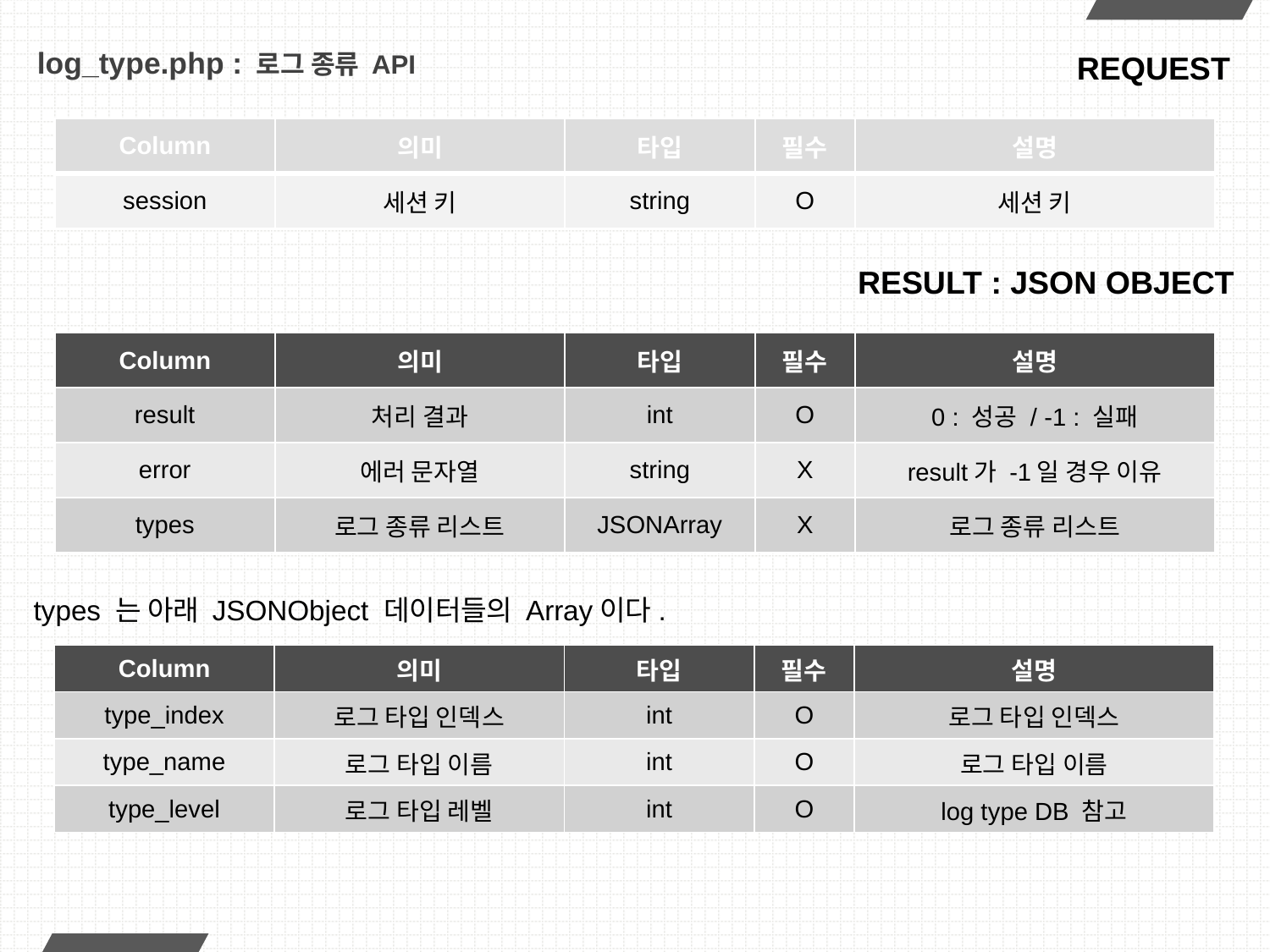

# log_type.php : 로그 종류 API
REQUEST
| Column | 의미 | 타입 | 필수 | 설명 |
| --- | --- | --- | --- | --- |
| session | 세션 키 | string | O | 세션 키 |
RESULT : JSON OBJECT
| Column | 의미 | 타입 | 필수 | 설명 |
| --- | --- | --- | --- | --- |
| result | 처리 결과 | int | O | 0 : 성공 / -1 : 실패 |
| error | 에러 문자열 | string | X | result가 -1일 경우 이유 |
| types | 로그 종류 리스트 | JSONArray | X | 로그 종류 리스트 |
types 는 아래 JSONObject 데이터들의 Array이다.
| Column | 의미 | 타입 | 필수 | 설명 |
| --- | --- | --- | --- | --- |
| type\_index | 로그 타입 인덱스 | int | O | 로그 타입 인덱스 |
| type\_name | 로그 타입 이름 | int | O | 로그 타입 이름 |
| type\_level | 로그 타입 레벨 | int | O | log type DB 참고 |